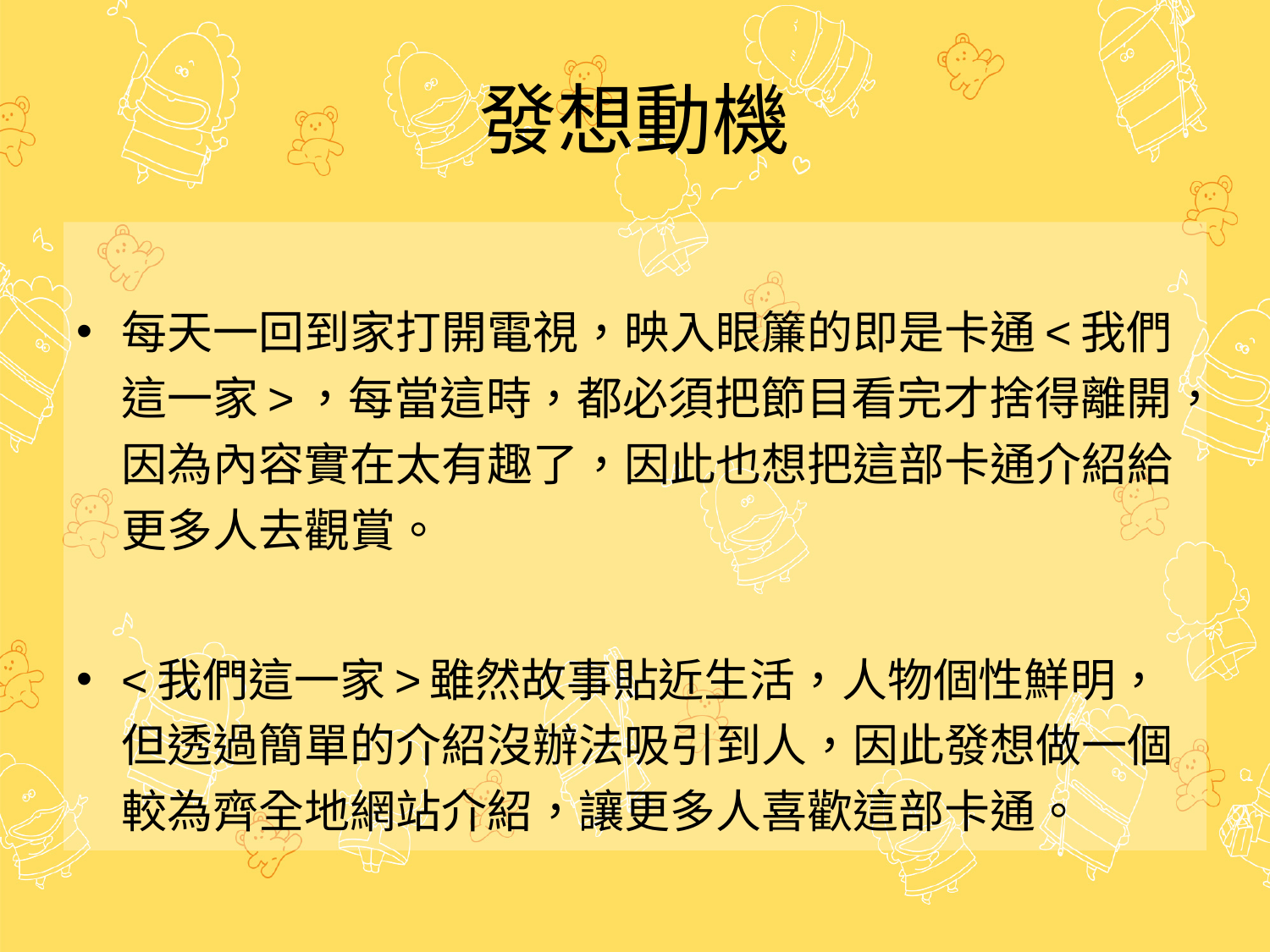

# 發想動機

每天一回到家打開電視，映入眼簾的即是卡通<我們這一家>，每當這時，都必須把節目看完才捨得離開，因為內容實在太有趣了，因此也想把這部卡通介紹給更多人去觀賞。

<我們這一家>雖然故事貼近生活，人物個性鮮明，但透過簡單的介紹沒辦法吸引到人，因此發想做一個較為齊全地網站介紹，讓更多人喜歡這部卡通。